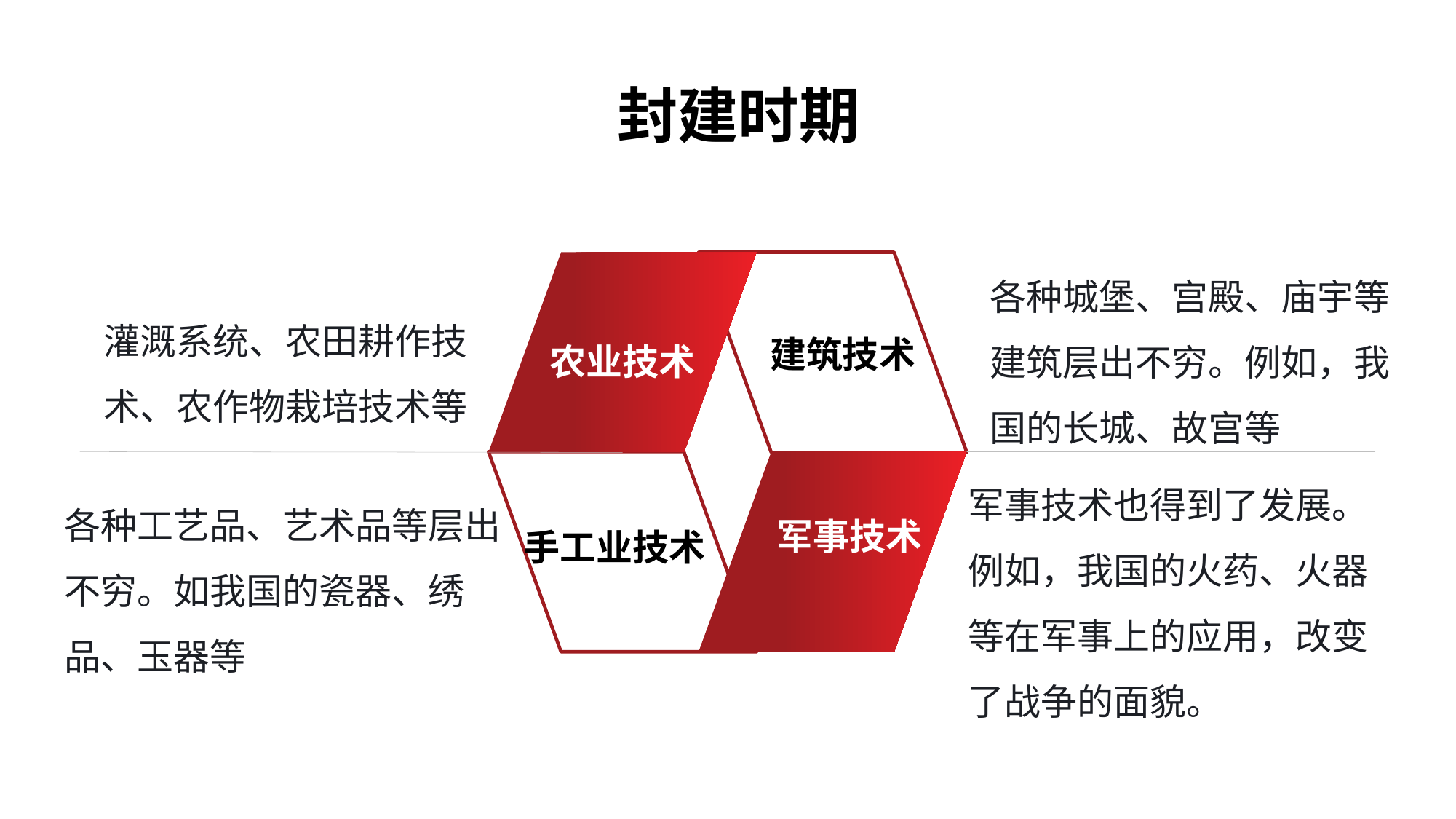

封建时期

各种城堡、宫殿、庙宇等建筑层出不穷。例如，我国的长城、故宫等
灌溉系统、农田耕作技术、农作物栽培技术等
建筑技术
农业技术

军事技术也得到了发展。例如，我国的火药、火器等在军事上的应用，改变了战争的面貌。
各种工艺品、艺术品等层出不穷。如我国的瓷器、绣品、玉器等
军事技术
手工业技术